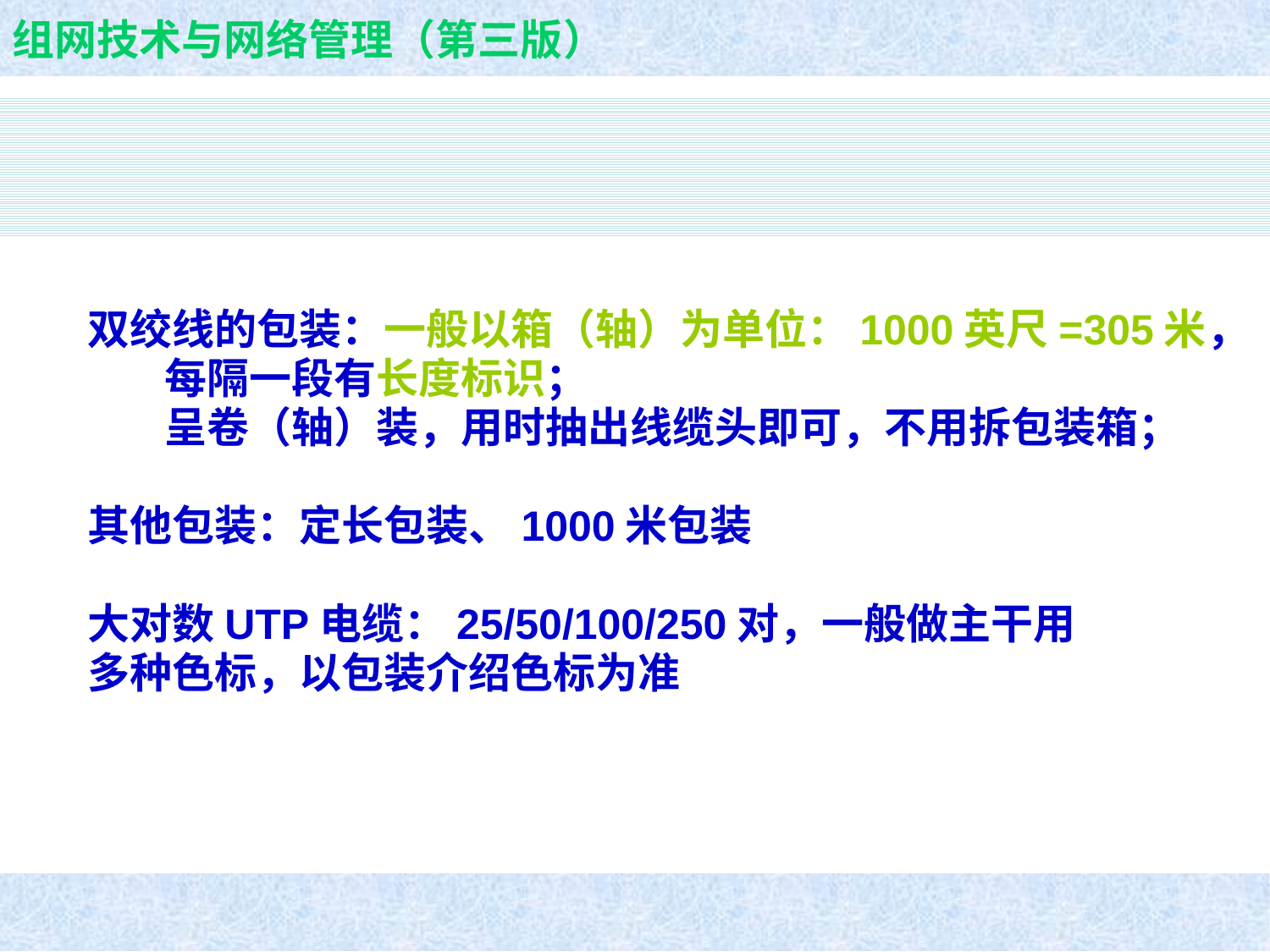

双绞线的包装：一般以箱（轴）为单位：1000英尺=305米，
       每隔一段有长度标识；
       呈卷（轴）装，用时抽出线缆头即可，不用拆包装箱；

其他包装：定长包装、1000米包装

大对数UTP电缆：25/50/100/250对，一般做主干用
多种色标，以包装介绍色标为准